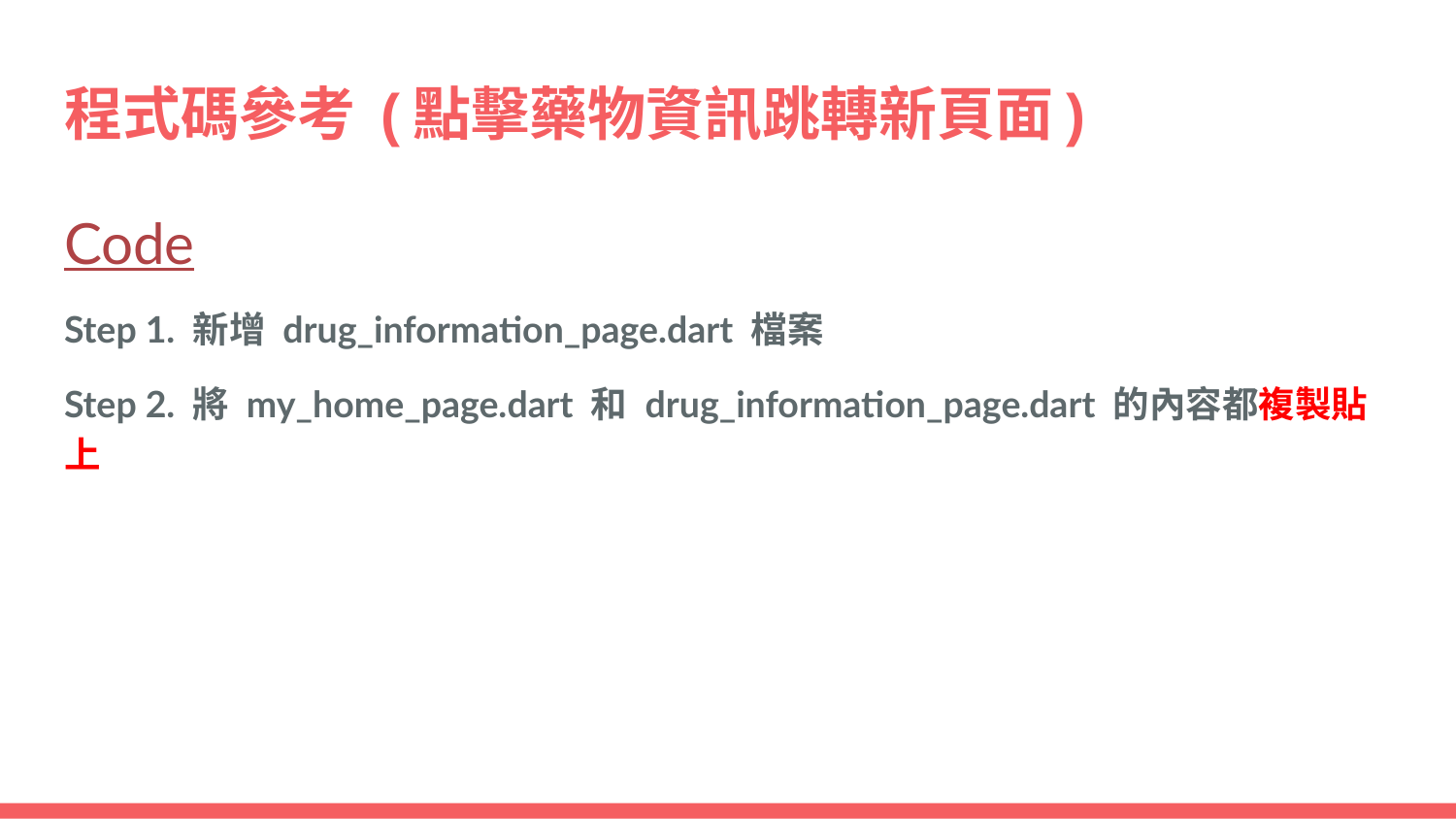

# 程式碼參考 (點擊藥物資訊跳轉新頁面)
Code
Step 1. 新增 drug_information_page.dart 檔案
Step 2. 將 my_home_page.dart 和 drug_information_page.dart 的內容都複製貼上